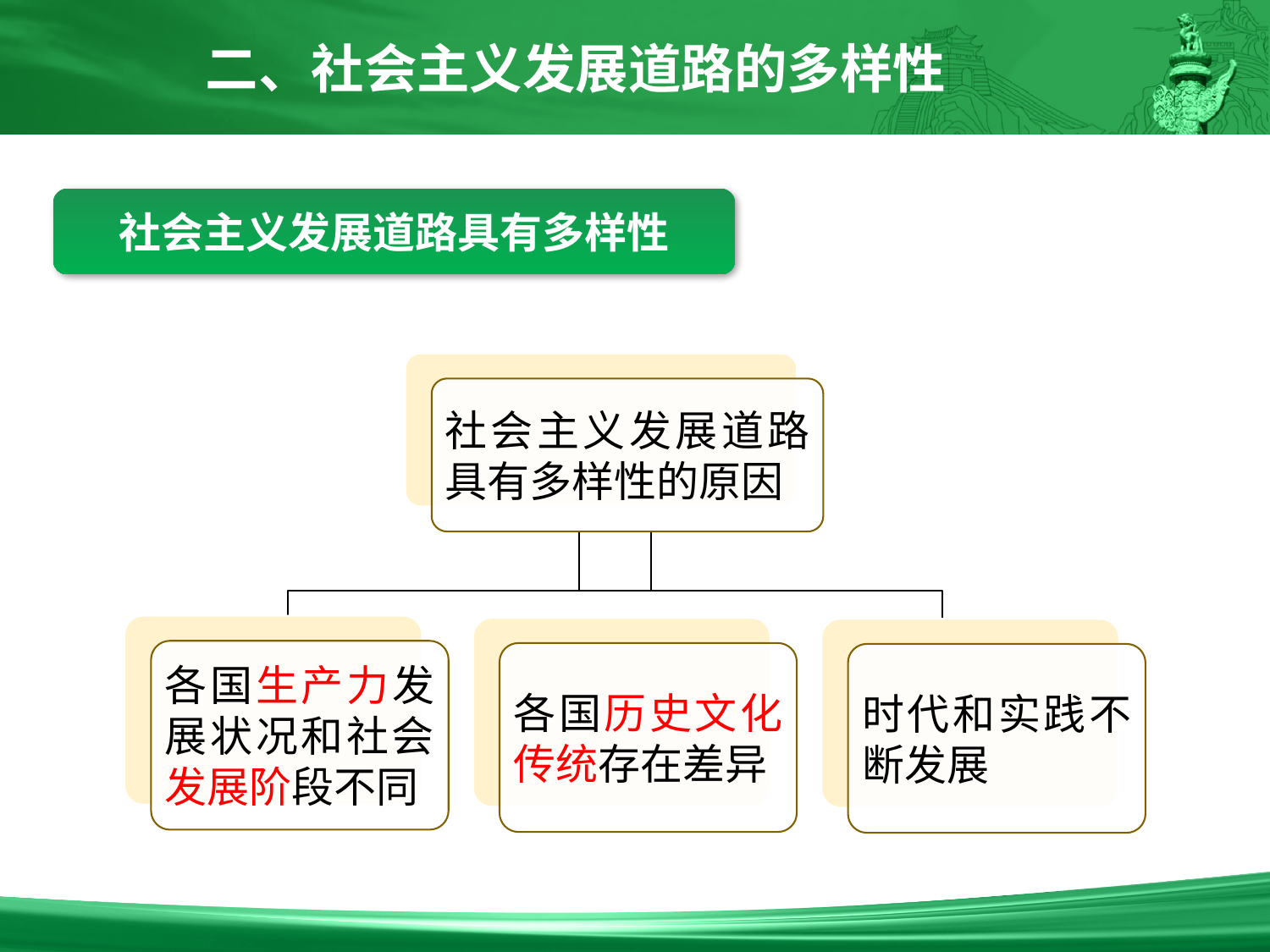

二、社会主义发展道路的多样性
社会主义发展道路具有多样性

社会主义发展道路具有多样性的原因

各国生产力发展状况和社会发展阶段不同
各国历史文化传统存在差异
时代和实践不断发展